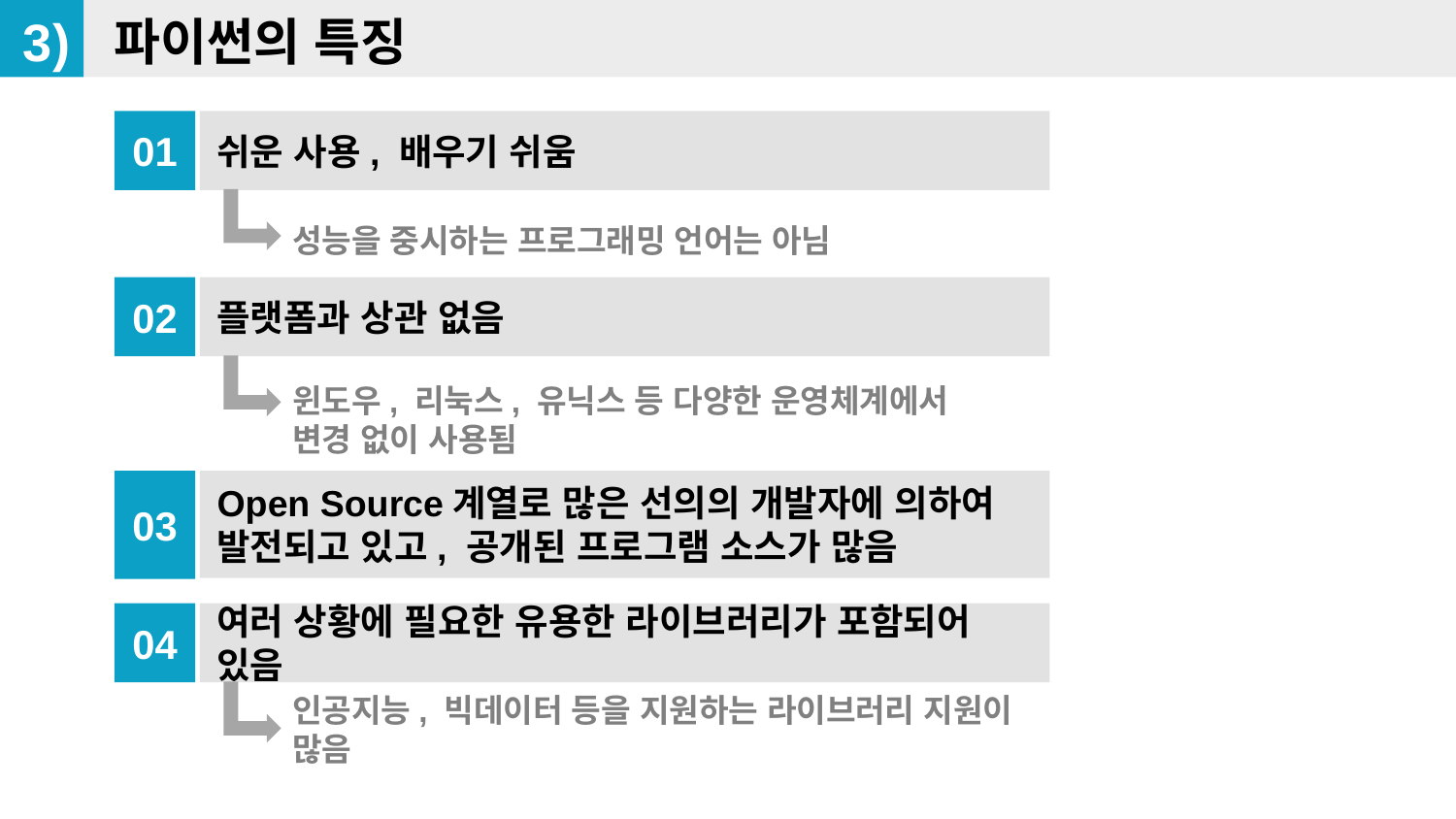

3)
파이썬의 특징
쉬운 사용, 배우기 쉬움
01

성능을 중시하는 프로그래밍 언어는 아님
플랫폼과 상관 없음
02

윈도우, 리눅스, 유닉스 등 다양한 운영체계에서
변경 없이 사용됨
Open Source계열로 많은 선의의 개발자에 의하여 발전되고 있고, 공개된 프로그램 소스가 많음
03
여러 상황에 필요한 유용한 라이브러리가 포함되어 있음
04

인공지능, 빅데이터 등을 지원하는 라이브러리 지원이 많음